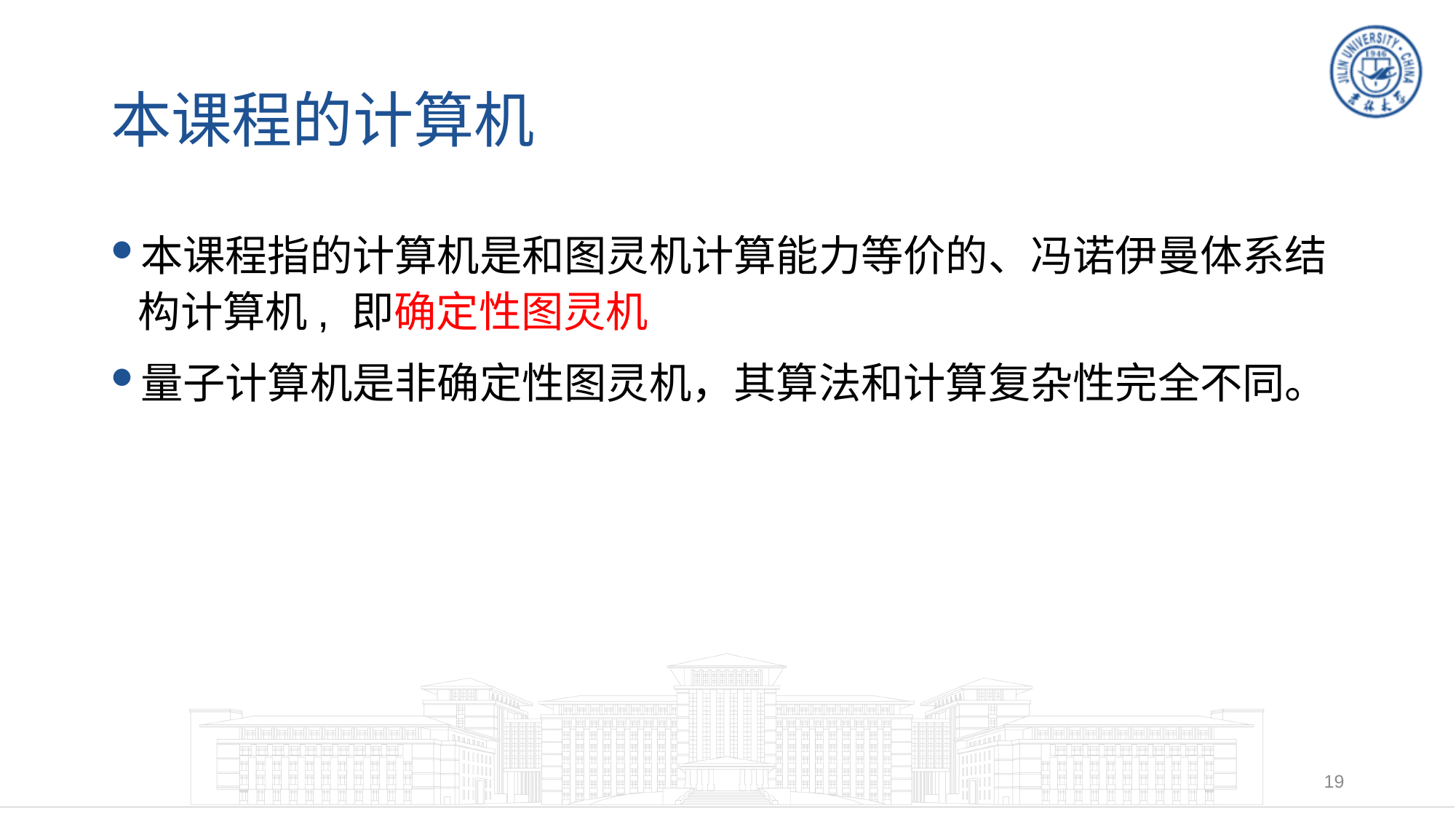

# 本课程的计算机
本课程指的计算机是和图灵机计算能力等价的、冯诺伊曼体系结构计算机, 即确定性图灵机
量子计算机是非确定性图灵机，其算法和计算复杂性完全不同。

19